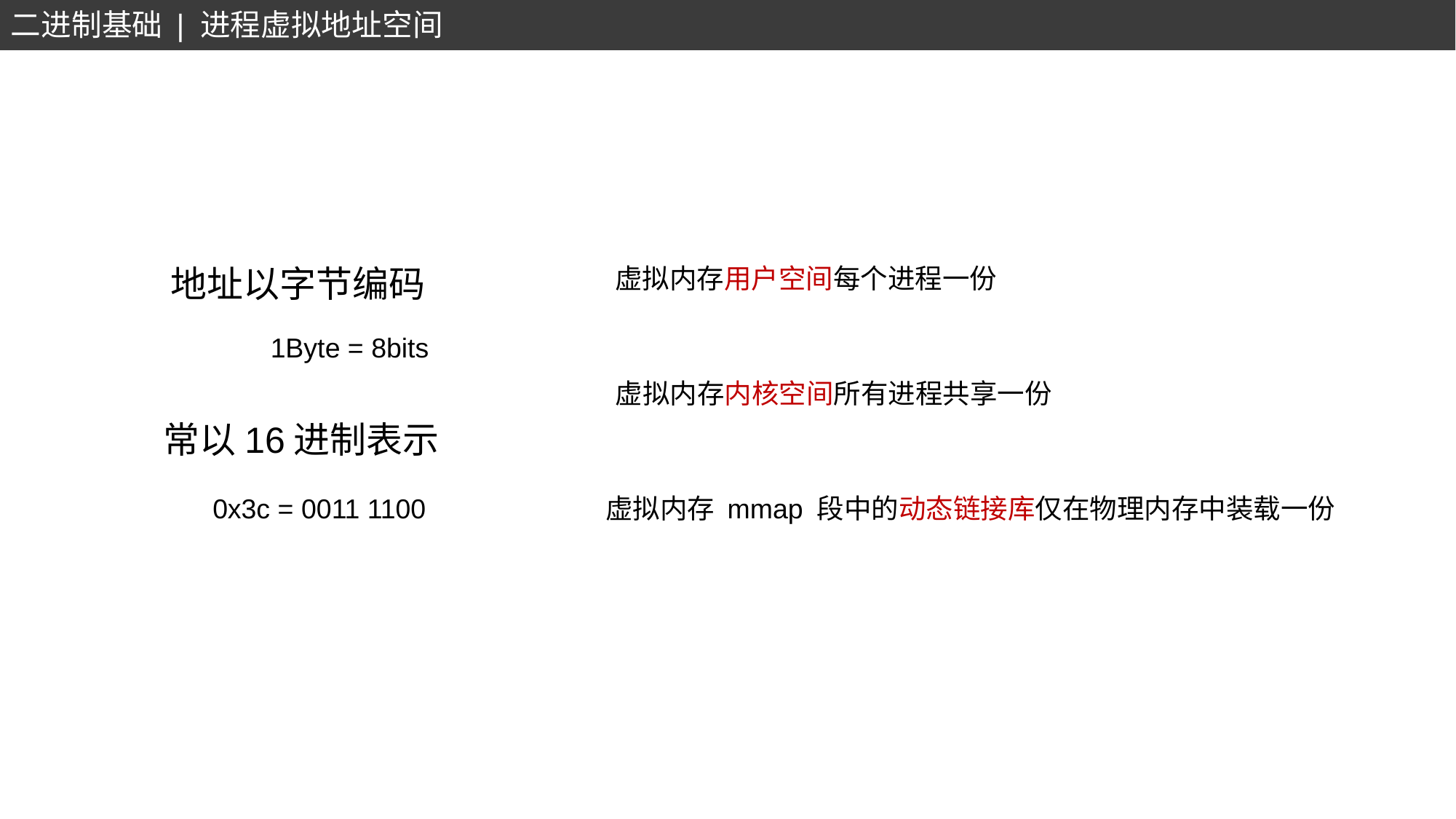

二进制基础 | 进程虚拟地址空间
地址以字节编码
虚拟内存用户空间每个进程一份
1Byte = 8bits
虚拟内存内核空间所有进程共享一份
常以16进制表示
0x3c = 0011 1100
虚拟内存 mmap 段中的动态链接库仅在物理内存中装载一份